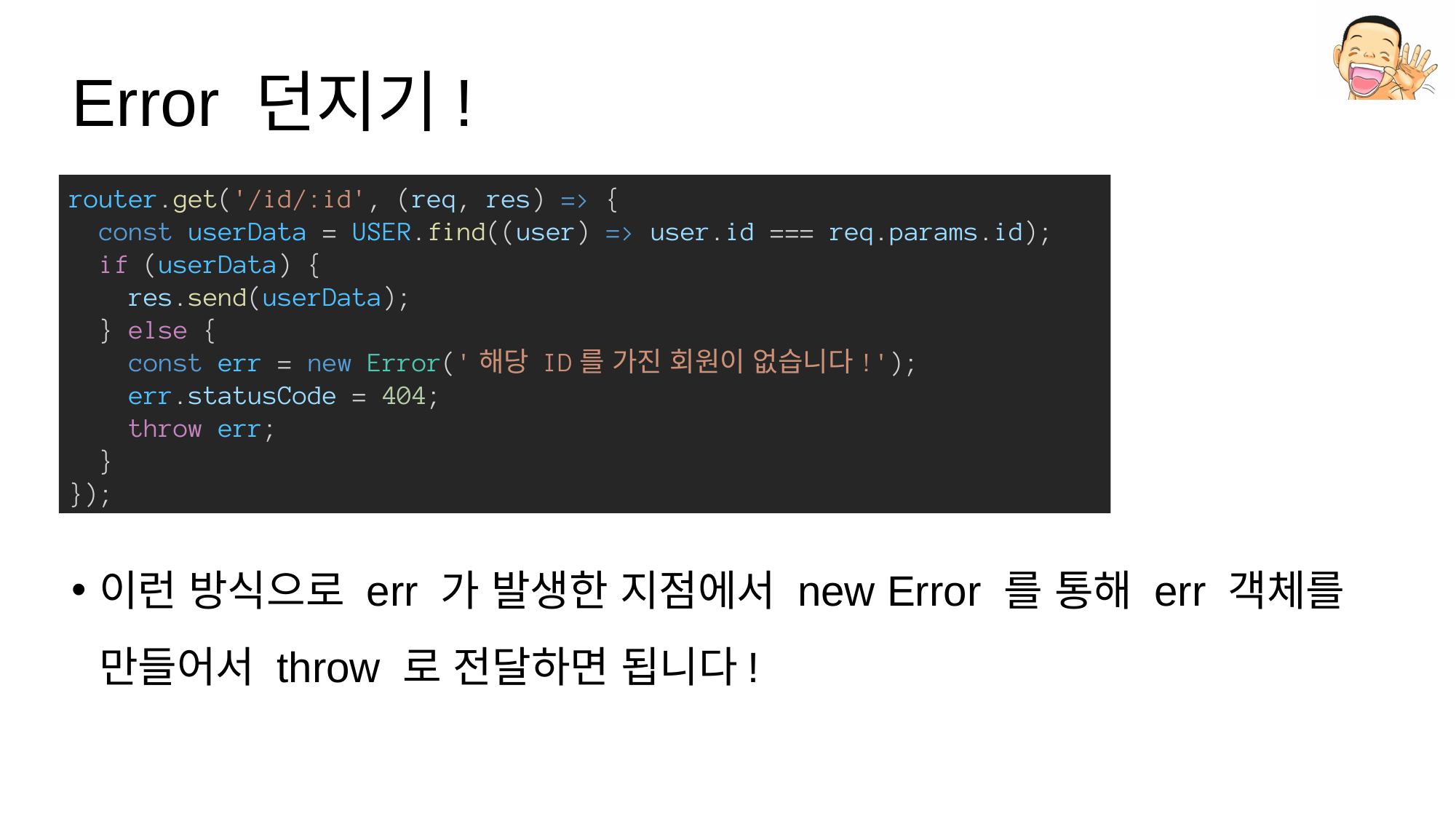

# Error 던지기!
router.get('/id/:id', (req, res) => {
  const userData = USER.find((user) => user.id === req.params.id);
  if (userData) {
    res.send(userData);
  } else {
    const err = new Error('해당 ID를 가진 회원이 없습니다!');
    err.statusCode = 404;
    throw err;
  }
});
이런 방식으로 err 가 발생한 지점에서 new Error 를 통해 err 객체를 만들어서 throw 로 전달하면 됩니다!